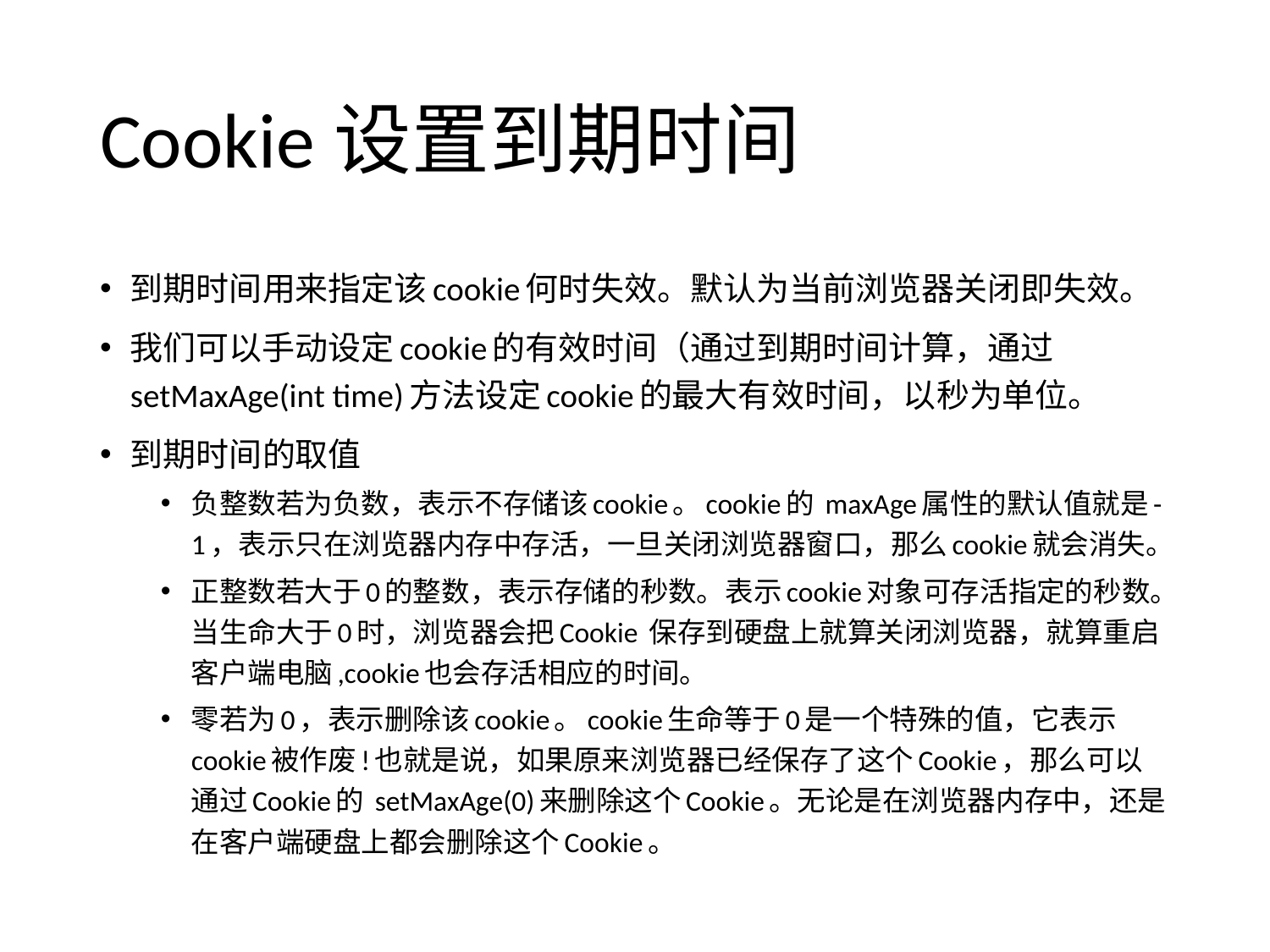

# Cookie设置到期时间
到期时间用来指定该cookie何时失效。默认为当前浏览器关闭即失效。
我们可以手动设定cookie的有效时间（通过到期时间计算，通过setMaxAge(int time)方法设定cookie的最大有效时间，以秒为单位。
到期时间的取值
负整数若为负数，表示不存储该cookie。cookie的 maxAge属性的默认值就是-1，表示只在浏览器内存中存活，一旦关闭浏览器窗口，那么cookie就会消失。
正整数若大于0的整数，表示存储的秒数。表示cookie对象可存活指定的秒数。当生命大于0时，浏览器会把Cookie 保存到硬盘上就算关闭浏览器，就算重启客户端电脑,cookie也会存活相应的时间。
零若为0，表示删除该cookie。cookie生命等于0是一个特殊的值，它表示 cookie被作废!也就是说，如果原来浏览器已经保存了这个Cookie，那么可以通过Cookie的 setMaxAge(0)来删除这个Cookie。无论是在浏览器内存中，还是在客户端硬盘上都会删除这个Cookie。